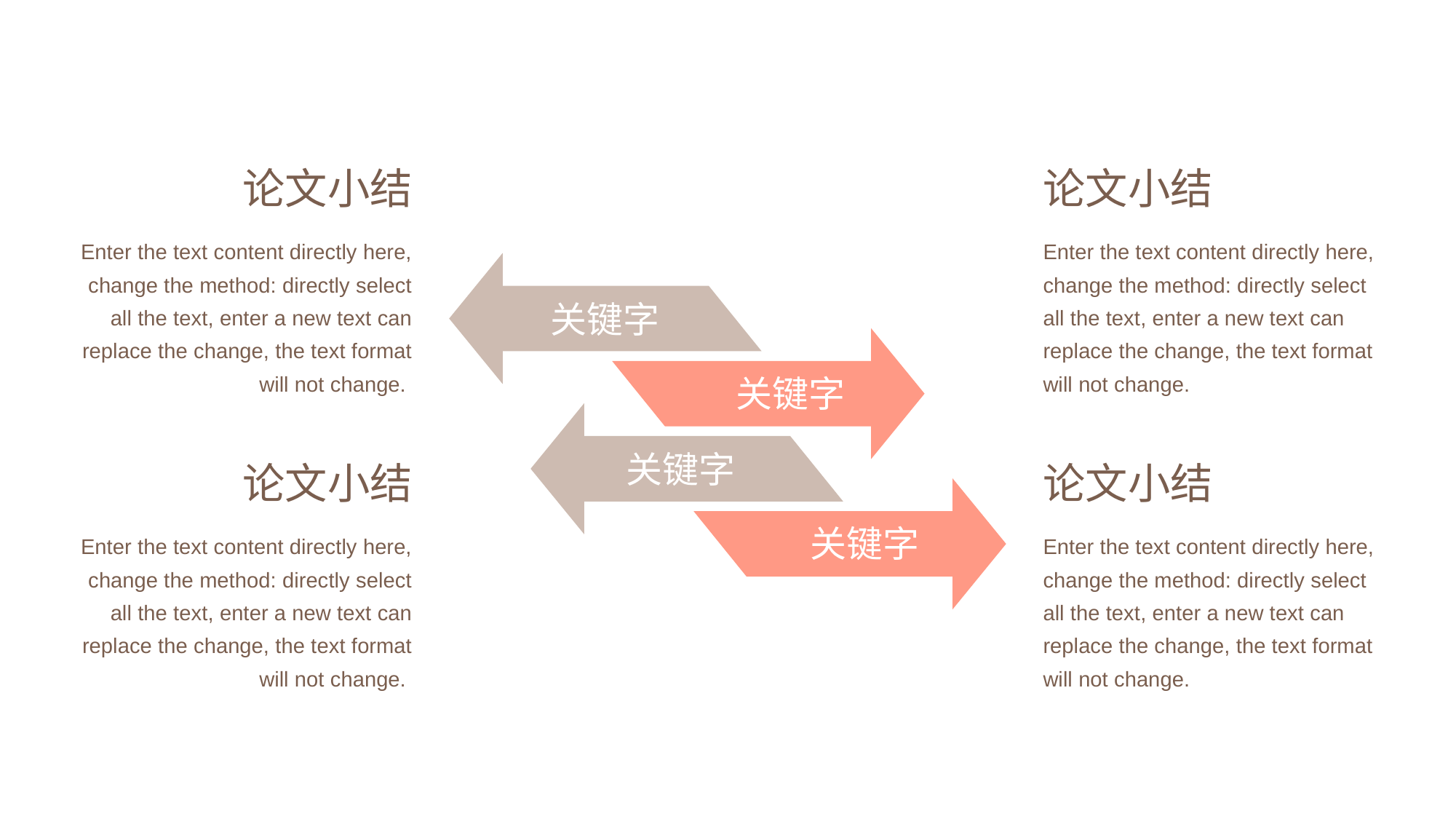

论文小结
Enter the text content directly here, change the method: directly select all the text, enter a new text can replace the change, the text format will not change.
论文小结
Enter the text content directly here, change the method: directly select all the text, enter a new text can replace the change, the text format will not change.

关键字
关键字
关键字
论文小结
Enter the text content directly here, change the method: directly select all the text, enter a new text can replace the change, the text format will not change.
论文小结
关键字
Enter the text content directly here, change the method: directly select all the text, enter a new text can replace the change, the text format will not change.